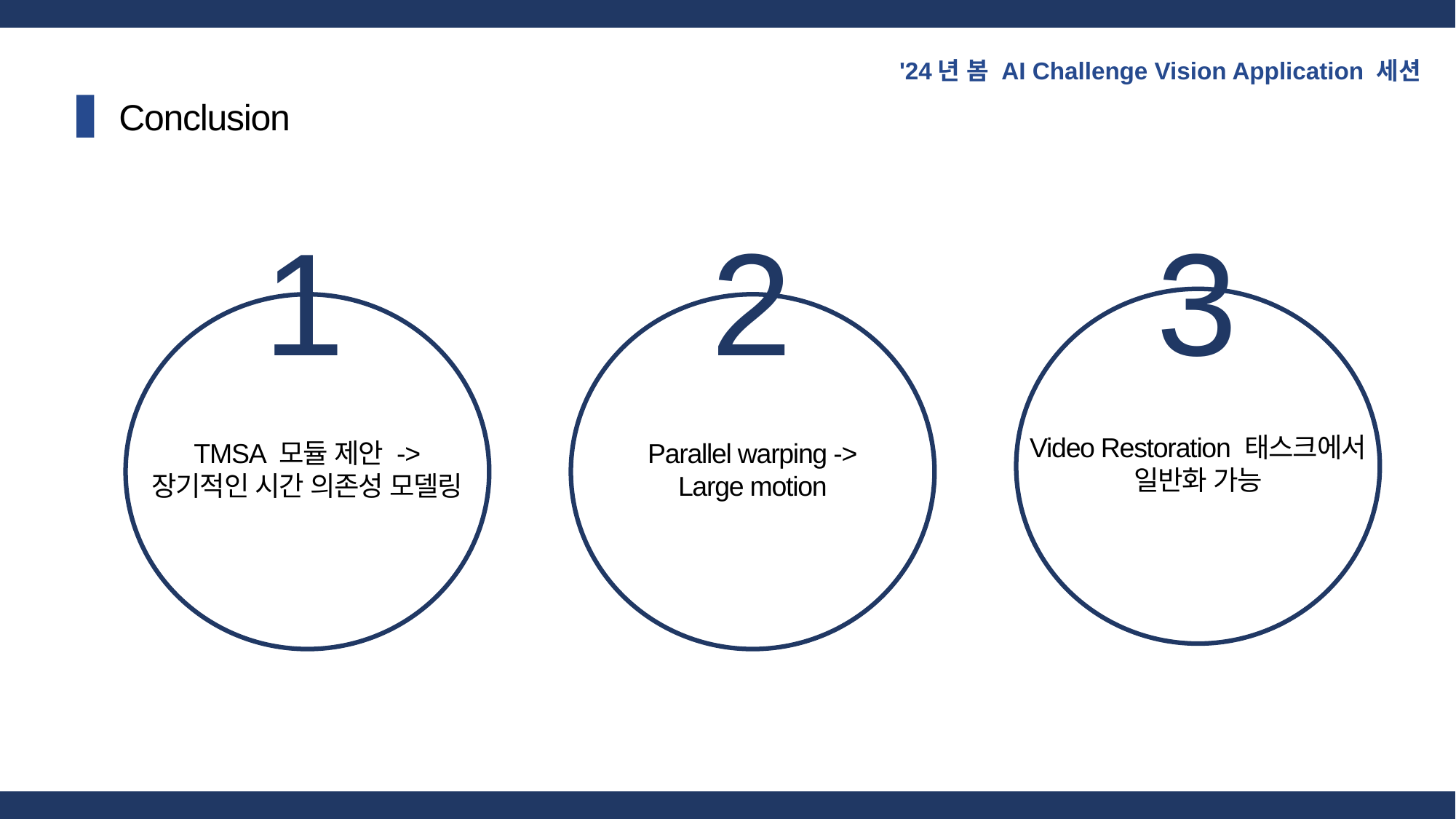

'24년 봄 AI Challenge Vision Application 세션
Conclusion

1
2
3

Video Restoration 태스크에서
일반화 가능
TMSA 모듈 제안 ->
장기적인 시간 의존성 모델링
Parallel warping ->
Large motion